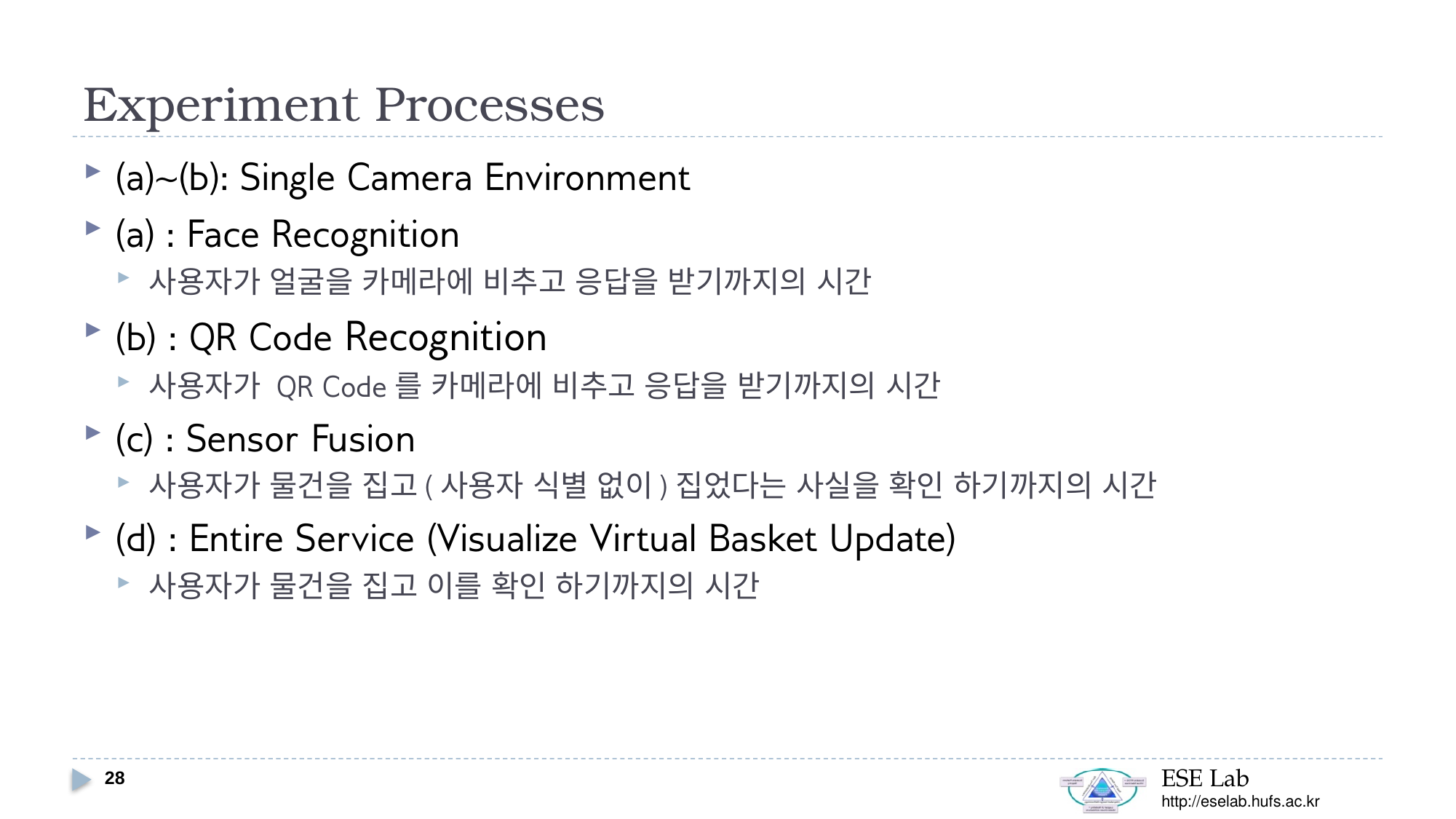

# Experiment Processes
(a)~(b): Single Camera Environment
(a) : Face Recognition
사용자가 얼굴을 카메라에 비추고 응답을 받기까지의 시간
(b) : QR Code Recognition
사용자가 QR Code를 카메라에 비추고 응답을 받기까지의 시간
(c) : Sensor Fusion
사용자가 물건을 집고(사용자 식별 없이)집었다는 사실을 확인 하기까지의 시간
(d) : Entire Service (Visualize Virtual Basket Update)
사용자가 물건을 집고 이를 확인 하기까지의 시간